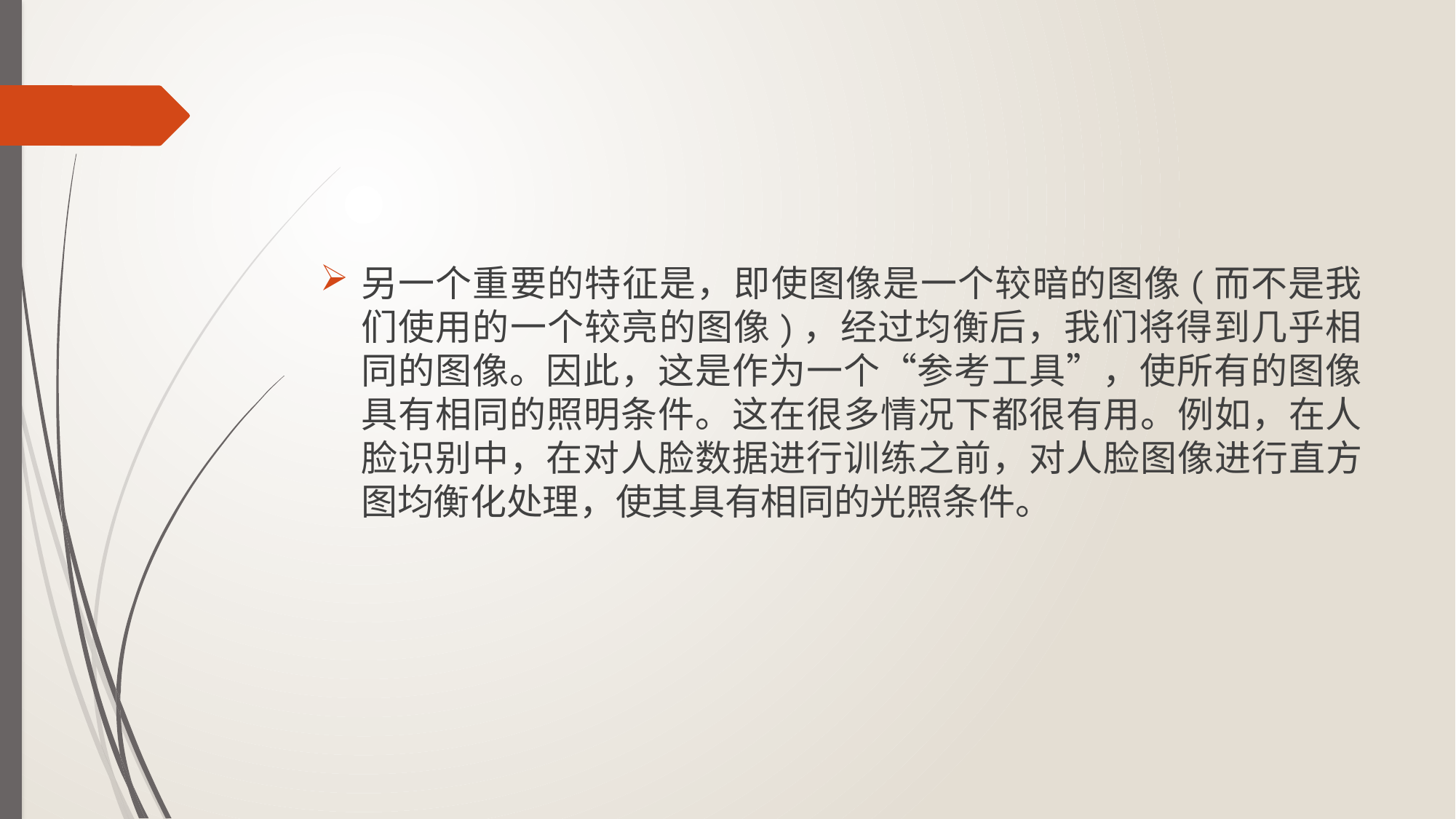

#
另一个重要的特征是，即使图像是一个较暗的图像(而不是我们使用的一个较亮的图像)，经过均衡后，我们将得到几乎相同的图像。因此，这是作为一个“参考工具”，使所有的图像具有相同的照明条件。这在很多情况下都很有用。例如，在人脸识别中，在对人脸数据进行训练之前，对人脸图像进行直方图均衡化处理，使其具有相同的光照条件。